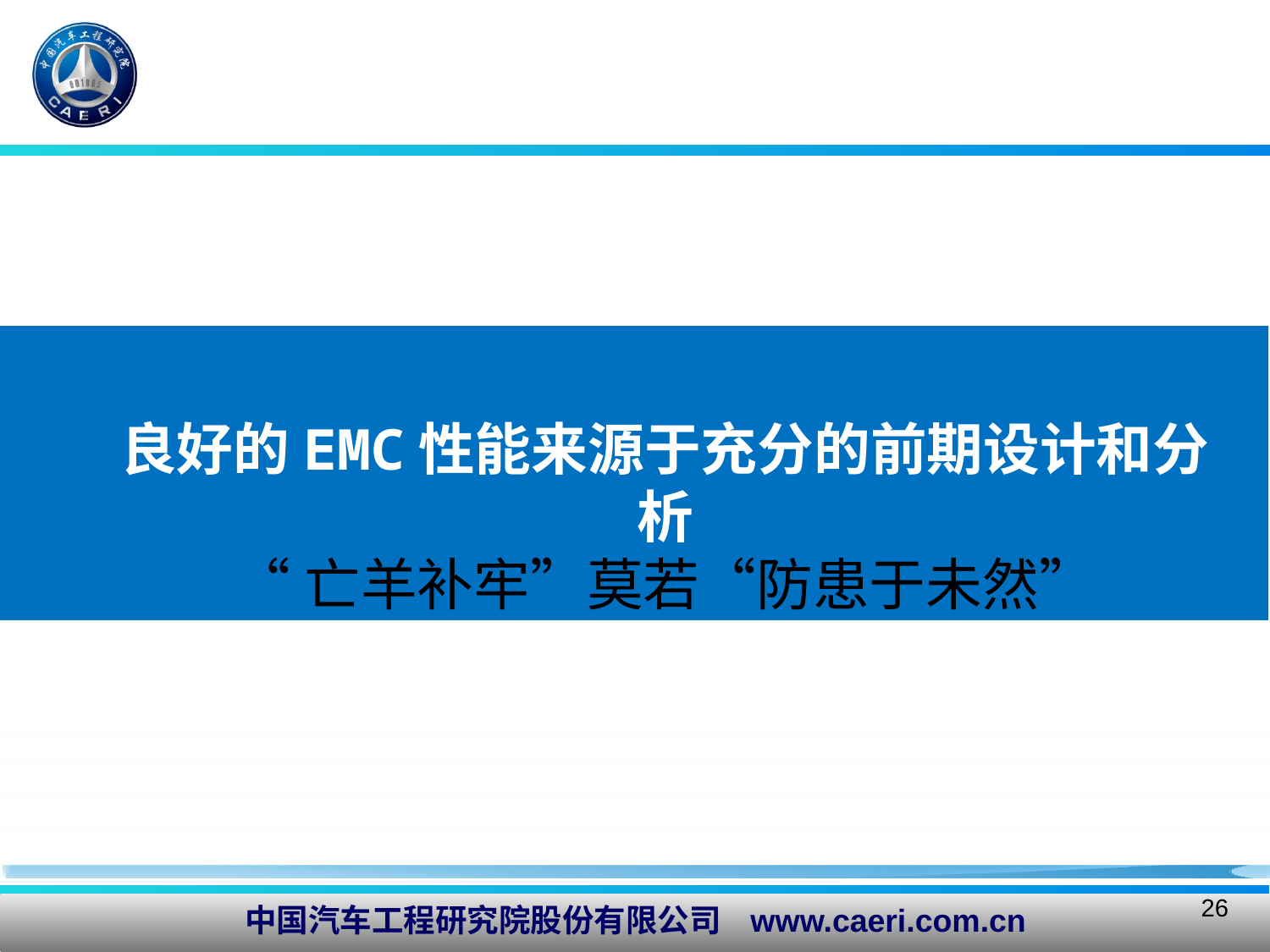

良好的EMC性能来源于充分的前期设计和分析
“亡羊补牢”莫若“防患于未然”
正向开发	少走弯路	系统视角  游刃有余
26